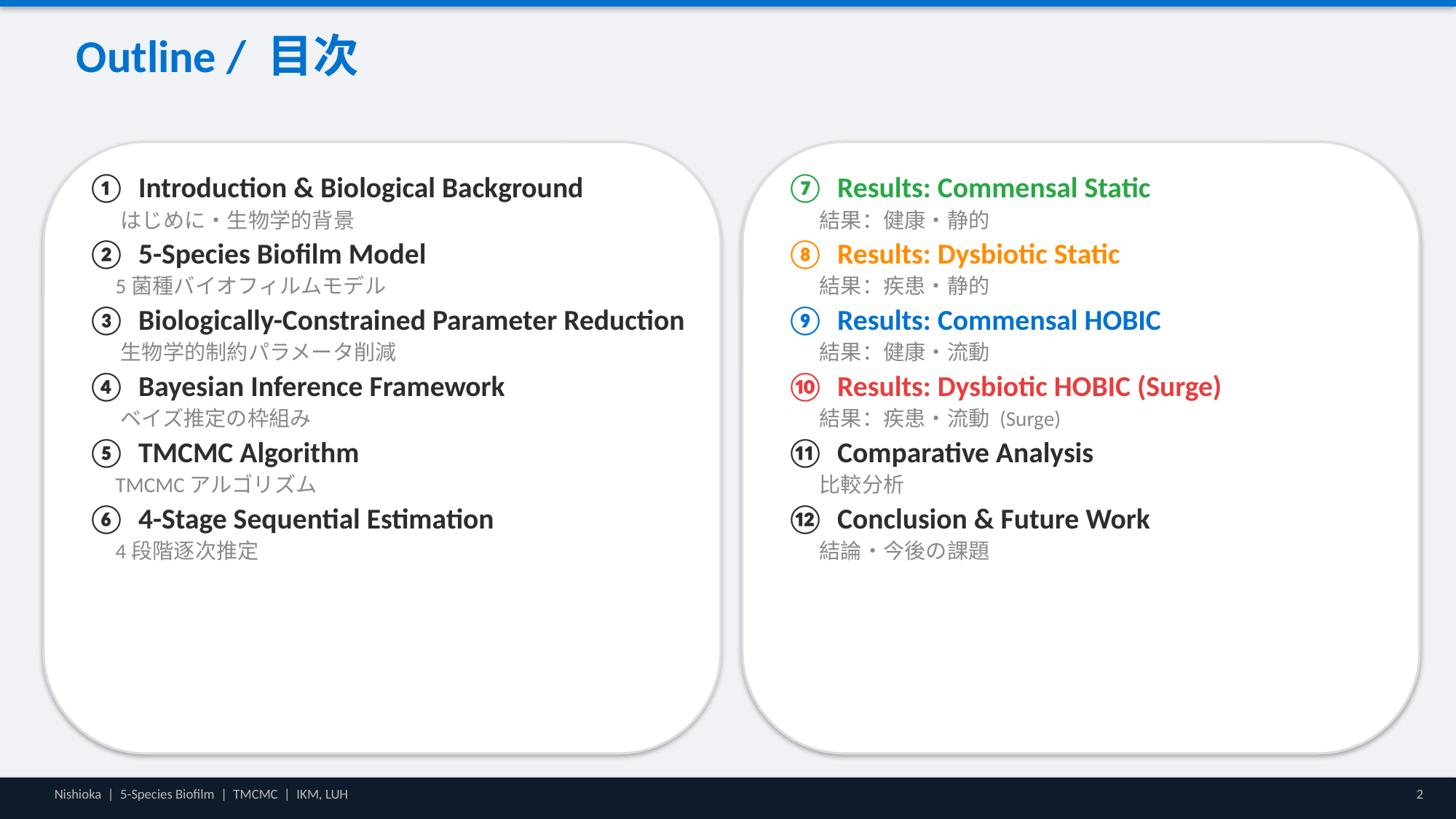

Outline / 目次

①  Introduction & Biological Background
      はじめに・生物学的背景
②  5-Species Biofilm Model
      5菌種バイオフィルムモデル
③  Biologically-Constrained Parameter Reduction
      生物学的制約パラメータ削減
④  Bayesian Inference Framework
      ベイズ推定の枠組み
⑤  TMCMC Algorithm
      TMCMCアルゴリズム
⑥  4-Stage Sequential Estimation
      4段階逐次推定
⑦  Results: Commensal Static
      結果：健康・静的
⑧  Results: Dysbiotic Static
      結果：疾患・静的
⑨  Results: Commensal HOBIC
      結果：健康・流動
⑩  Results: Dysbiotic HOBIC (Surge)
      結果：疾患・流動 (Surge)
⑪  Comparative Analysis
      比較分析
⑫  Conclusion & Future Work
      結論・今後の課題

Nishioka  |  5-Species Biofilm  |  TMCMC  |  IKM, LUH
2